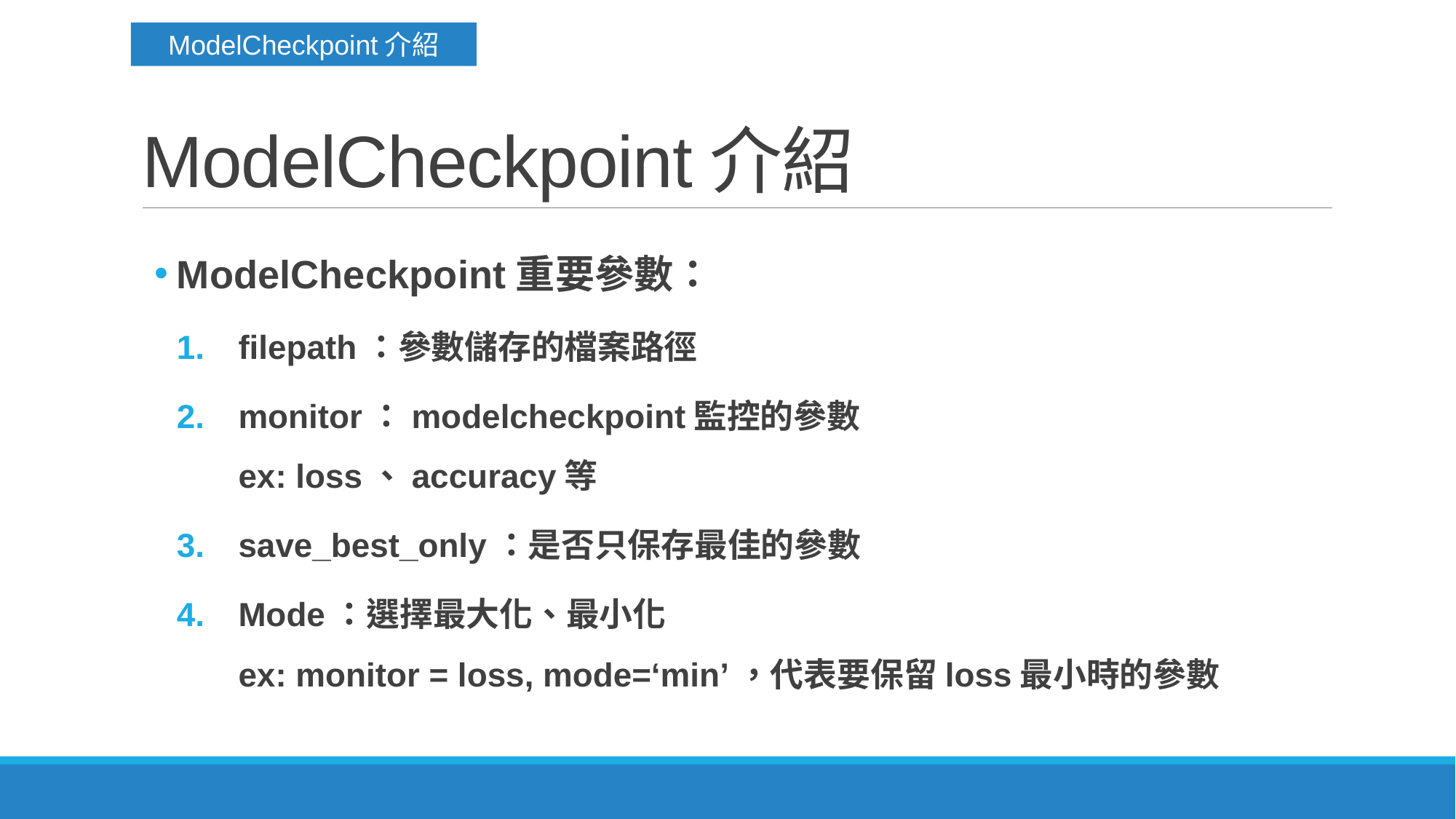

ModelCheckpoint介紹
# ModelCheckpoint介紹
ModelCheckpoint重要參數：
filepath：參數儲存的檔案路徑
monitor：modelcheckpoint監控的參數
ex: loss、accuracy等
save_best_only：是否只保存最佳的參數
Mode：選擇最大化、最小化
ex: monitor = loss, mode=‘min’，代表要保留loss最小時的參數